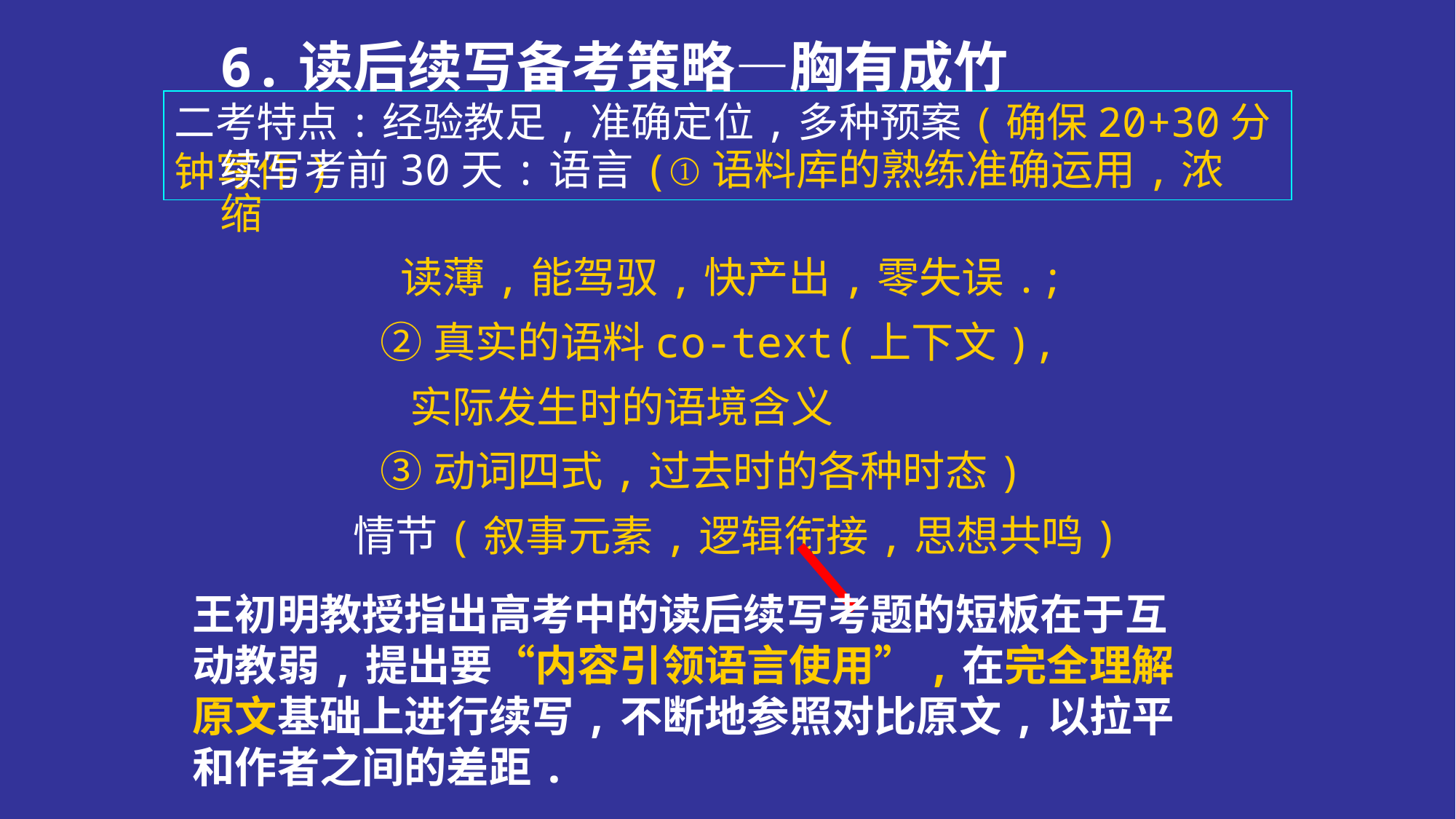

6.读后续写备考策略—胸有成竹
二考特点:经验教足,准确定位,多种预案(确保20+30分钟写作)
续写考前30天:语言(①语料库的熟练准确运用,浓缩
                  读薄,能驾驭,快产出,零失误.;
                 ②真实的语料co-text(上下文),
                   实际发生时的语境含义
                 ③动词四式,过去时的各种时态)
             情节(叙事元素,逻辑衔接,思想共鸣)

王初明教授指出高考中的读后续写考题的短板在于互动教弱,提出要“内容引领语言使用”,在完全理解原文基础上进行续写,不断地参照对比原文,以拉平和作者之间的差距.